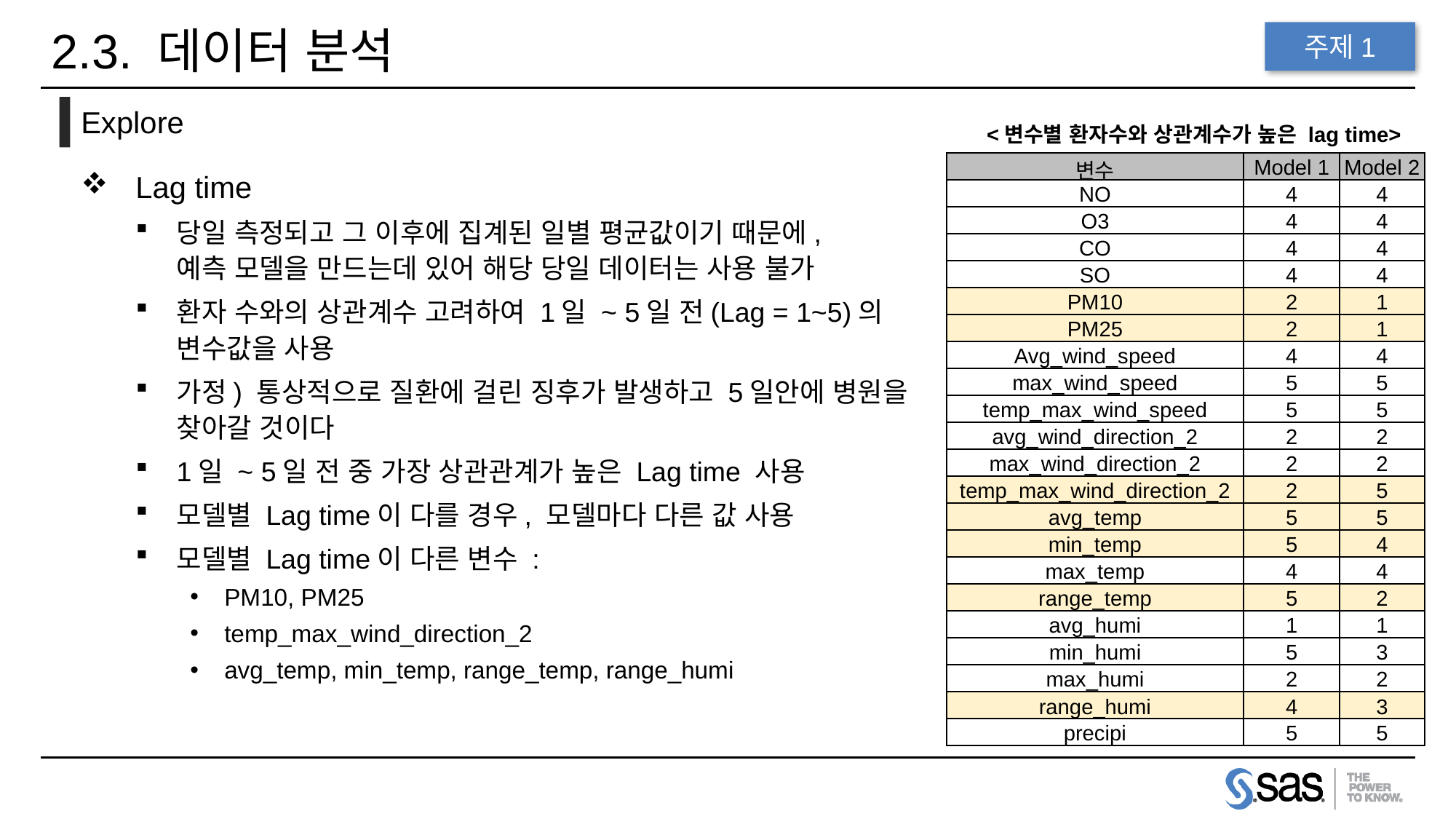

# 2.3. 데이터 분석
주제1

Explore
<변수별 환자수와 상관계수가 높은 lag time>
| 변수 | Model 1 | Model 2 |
| --- | --- | --- |
| NO | 4 | 4 |
| O3 | 4 | 4 |
| CO | 4 | 4 |
| SO | 4 | 4 |
| PM10 | 2 | 1 |
| PM25 | 2 | 1 |
| Avg\_wind\_speed | 4 | 4 |
| max\_wind\_speed | 5 | 5 |
| temp\_max\_wind\_speed | 5 | 5 |
| avg\_wind\_direction\_2 | 2 | 2 |
| max\_wind\_direction\_2 | 2 | 2 |
| temp\_max\_wind\_direction\_2 | 2 | 5 |
| avg\_temp | 5 | 5 |
| min\_temp | 5 | 4 |
| max\_temp | 4 | 4 |
| range\_temp | 5 | 2 |
| avg\_humi | 1 | 1 |
| min\_humi | 5 | 3 |
| max\_humi | 2 | 2 |
| range\_humi | 4 | 3 |
| precipi | 5 | 5 |
Lag time
당일 측정되고 그 이후에 집계된 일별 평균값이기 때문에,
예측 모델을 만드는데 있어 해당 당일 데이터는 사용 불가
환자 수와의 상관계수 고려하여 1일 ~ 5일 전(Lag = 1~5)의 변수값을 사용
가정) 통상적으로 질환에 걸린 징후가 발생하고 5일안에 병원을 찾아갈 것이다
1일 ~ 5일 전 중 가장 상관관계가 높은 Lag time 사용
모델별 Lag time이 다를 경우, 모델마다 다른 값 사용
모델별 Lag time이 다른 변수 :
PM10, PM25
temp_max_wind_direction_2
avg_temp, min_temp, range_temp, range_humi